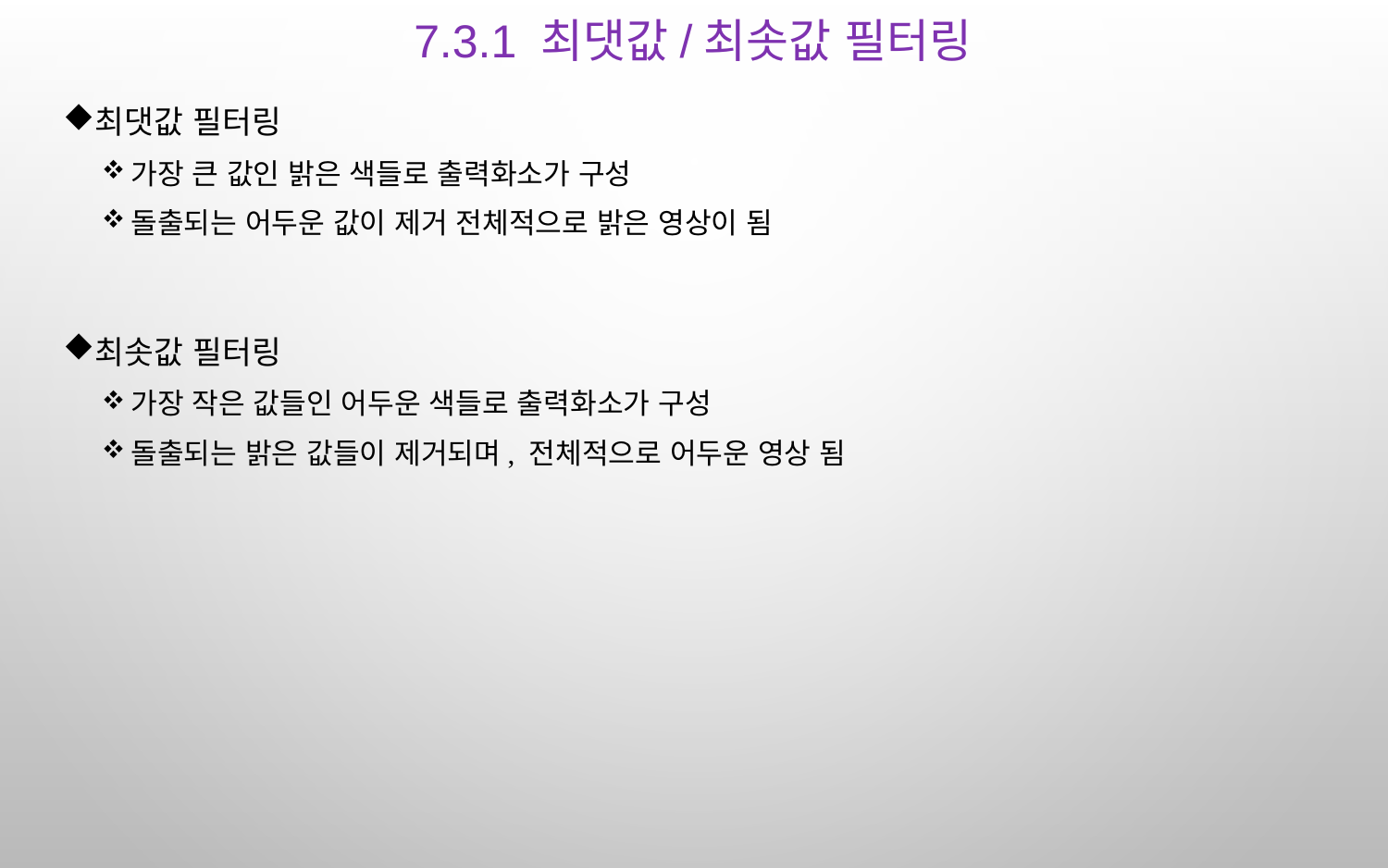

# 7.3.1 최댓값/최솟값 필터링
최댓값 필터링
가장 큰 값인 밝은 색들로 출력화소가 구성
돌출되는 어두운 값이 제거 전체적으로 밝은 영상이 됨

최솟값 필터링
가장 작은 값들인 어두운 색들로 출력화소가 구성
돌출되는 밝은 값들이 제거되며, 전체적으로 어두운 영상 됨